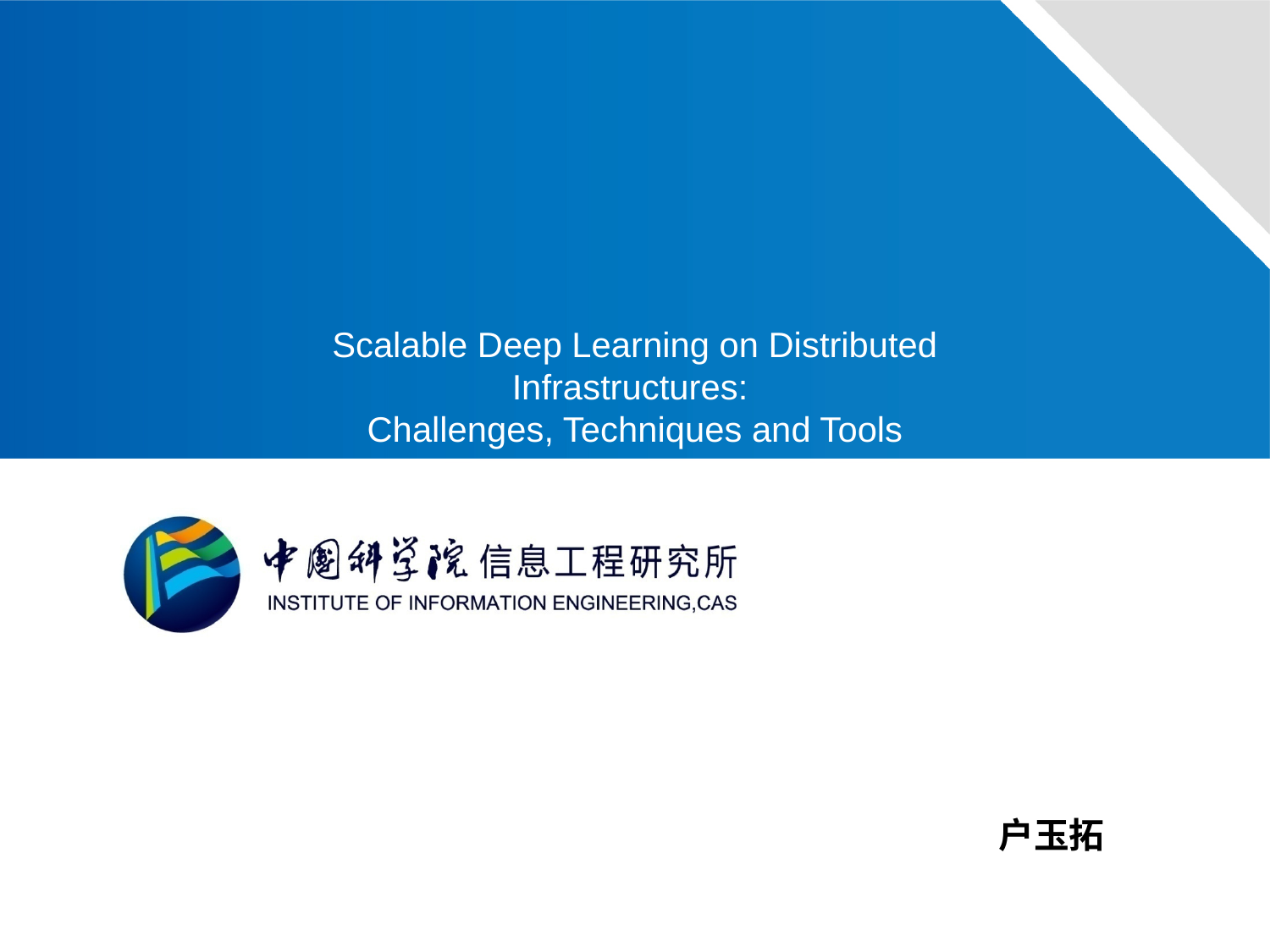

Scalable Deep Learning on Distributed Infrastructures:
Challenges, Techniques and Tools
户玉拓